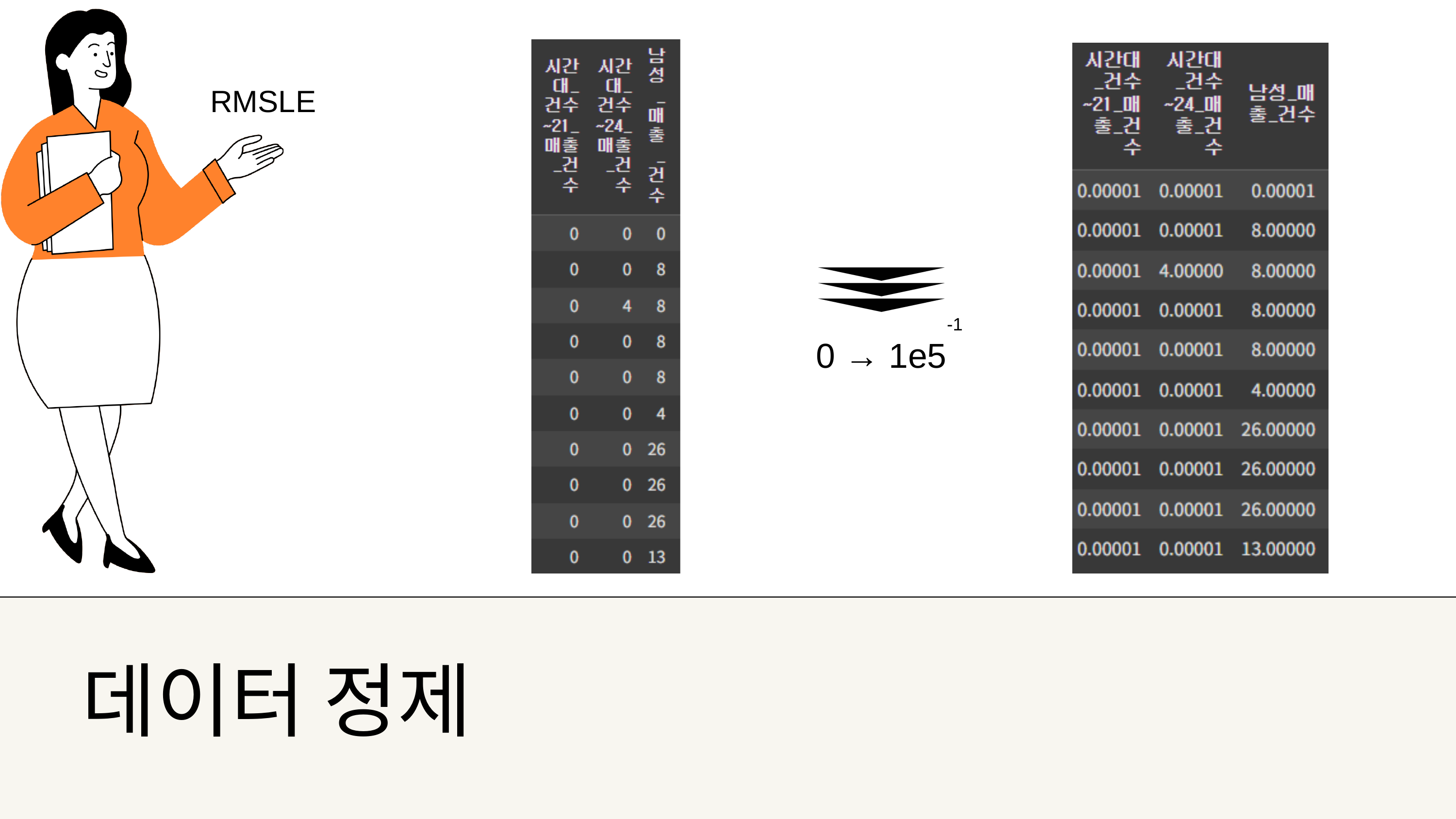

RMSLE

-1
0 → 1e5
데이터 정제